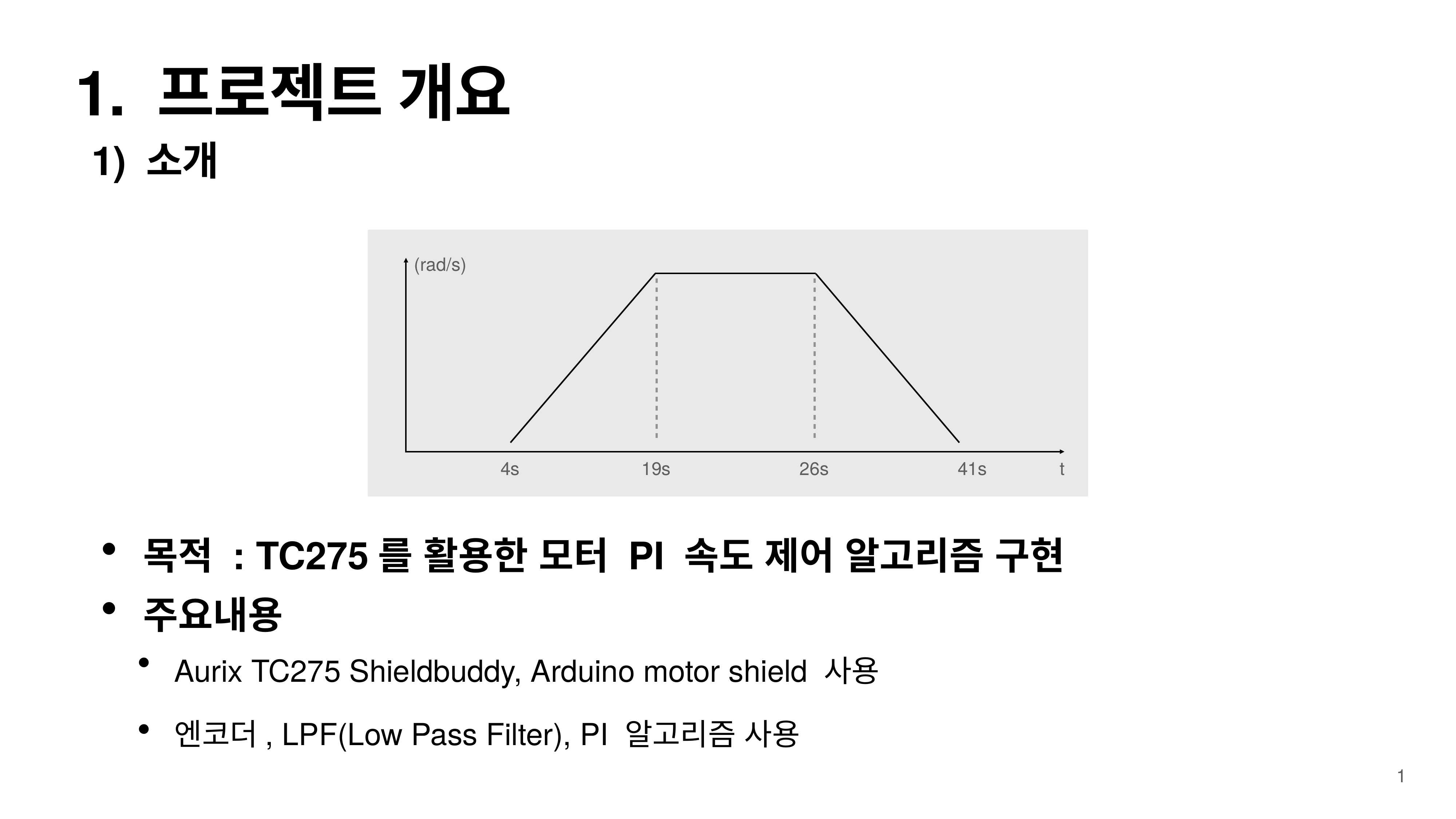

# 1. 프로젝트 개요
1) 소개

(rad/s)

4s
19s
26s
41s
t
목적 : TC275를 활용한 모터 PI 속도 제어 알고리즘 구현

주요내용
Aurix TC275 Shieldbuddy, Arduino motor shield 사용
엔코더, LPF(Low Pass Filter), PI 알고리즘 사용
1